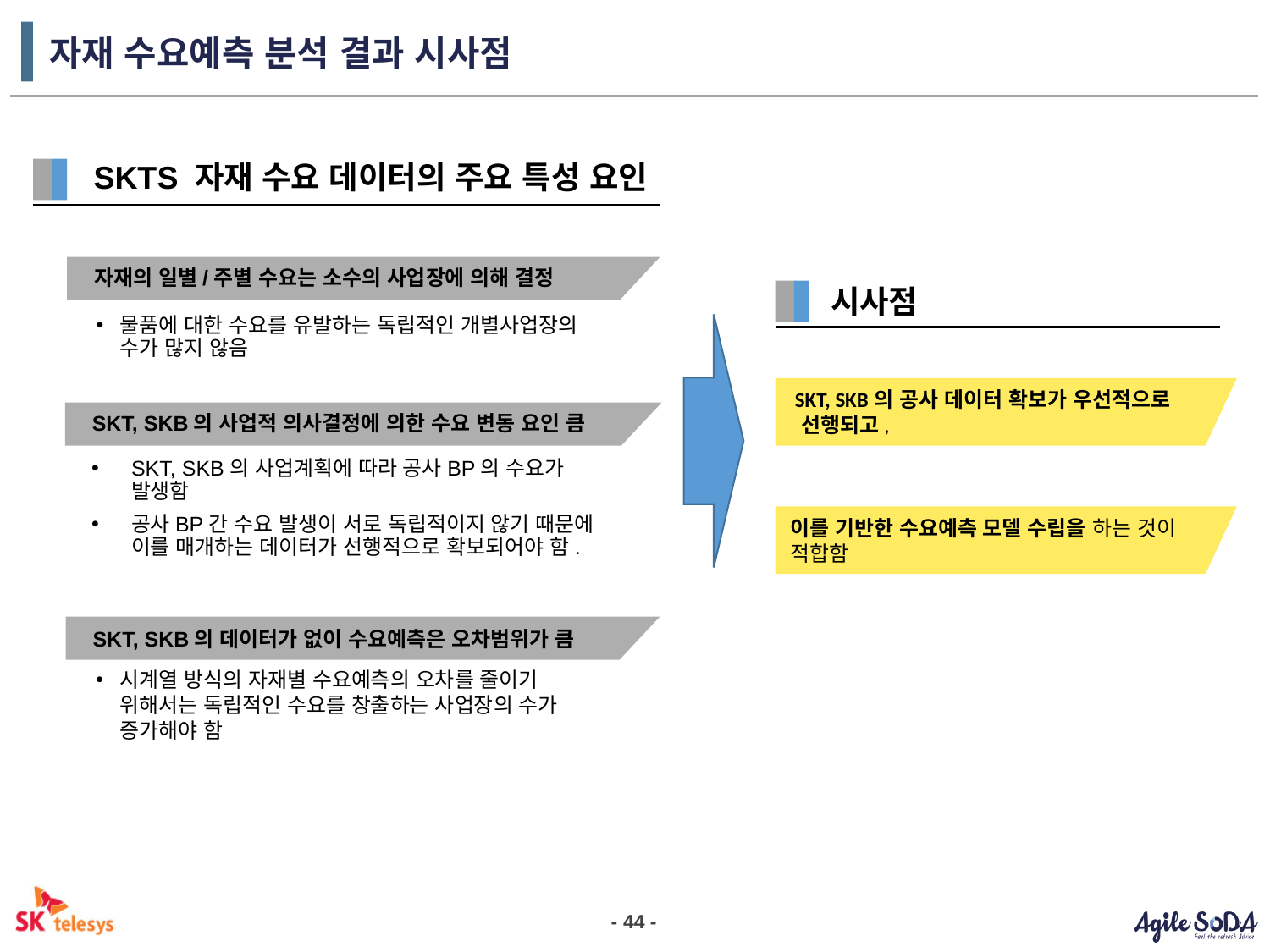

# 자재 수요예측 분석 결과 시사점
SKTS 자재 수요 데이터의 주요 특성 요인

자재의 일별/주별 수요는 소수의 사업장에 의해 결정
시사점

물품에 대한 수요를 유발하는 독립적인 개별사업장의 수가 많지 않음

 SKT, SKB의 공사 데이터 확보가 우선적으로
 선행되고,
SKT, SKB의 사업적 의사결정에 의한 수요 변동 요인 큼
SKT, SKB의 사업계획에 따라 공사BP의 수요가 발생함
공사BP간 수요 발생이 서로 독립적이지 않기 때문에 이를 매개하는 데이터가 선행적으로 확보되어야 함.
이를 기반한 수요예측 모델 수립을 하는 것이
적합함
SKT, SKB의 데이터가 없이 수요예측은 오차범위가 큼
시계열 방식의 자재별 수요예측의 오차를 줄이기 위해서는 독립적인 수요를 창출하는 사업장의 수가 증가해야 함